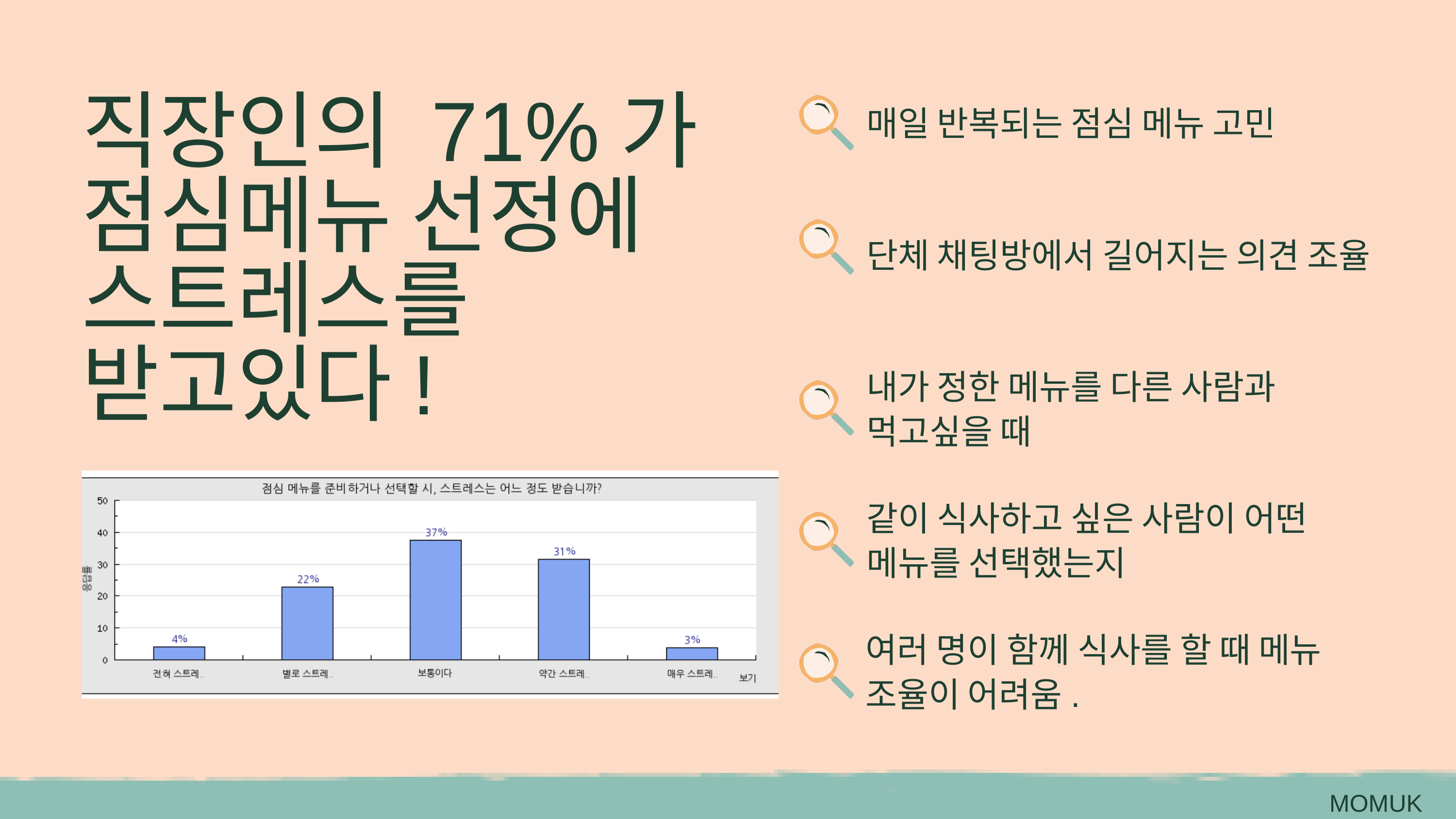

직장인의 71%가 점심메뉴 선정에 스트레스를 받고있다!

매일 반복되는 점심 메뉴 고민

단체 채팅방에서 길어지는 의견 조율
내가 정한 메뉴를 다른 사람과 먹고싶을 때

같이 식사하고 싶은 사람이 어떤 메뉴를 선택했는지

여러 명이 함께 식사를 할 때 메뉴 조율이 어려움.

MOMUK